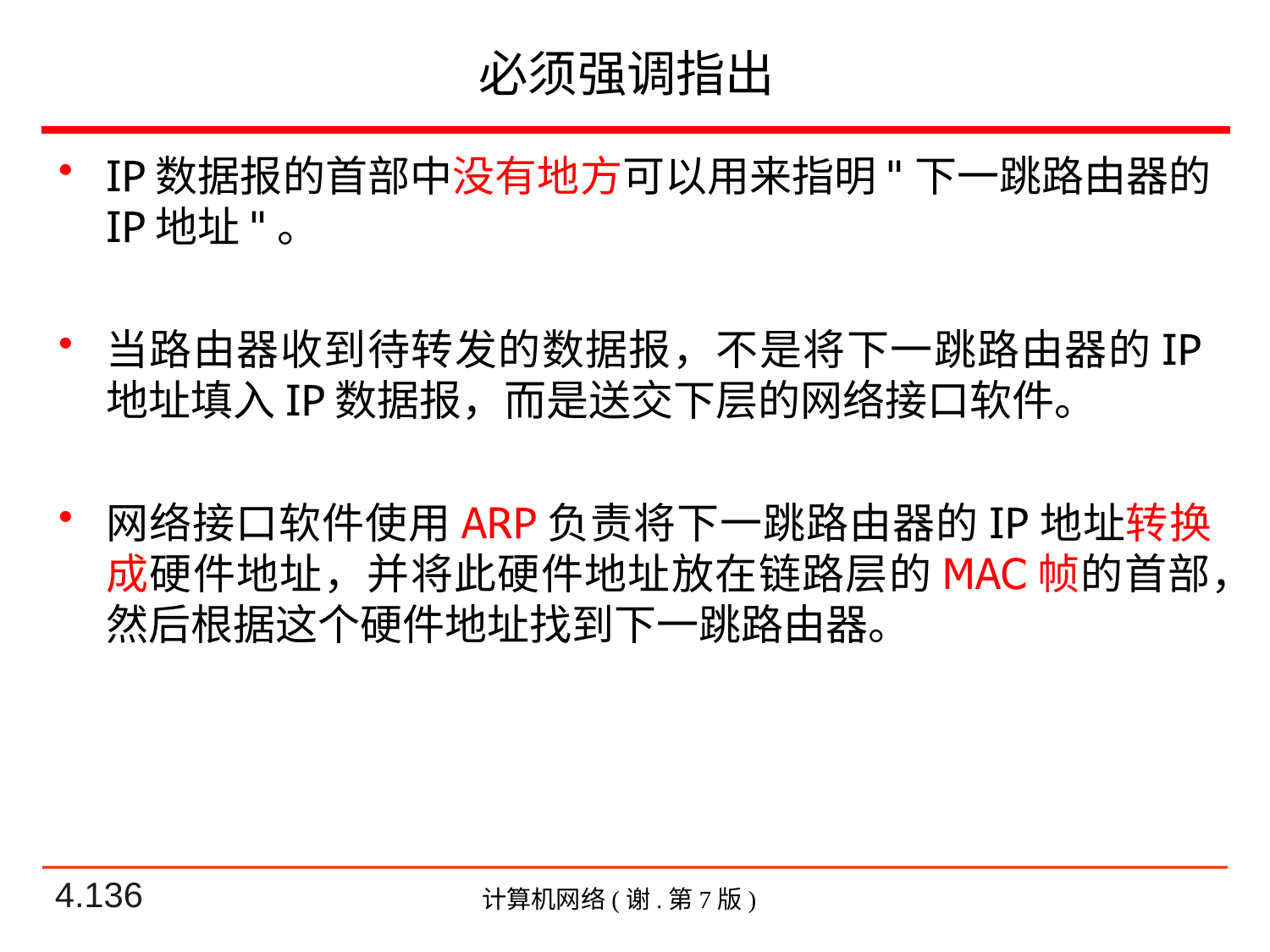

# 必须强调指出
IP数据报的首部中没有地方可以用来指明"下一跳路由器的 IP地址"。

当路由器收到待转发的数据报，不是将下一跳路由器的IP地址填入IP数据报，而是送交下层的网络接口软件。

网络接口软件使用ARP负责将下一跳路由器的IP地址转换成硬件地址，并将此硬件地址放在链路层的MAC帧的首部，然后根据这个硬件地址找到下一跳路由器。